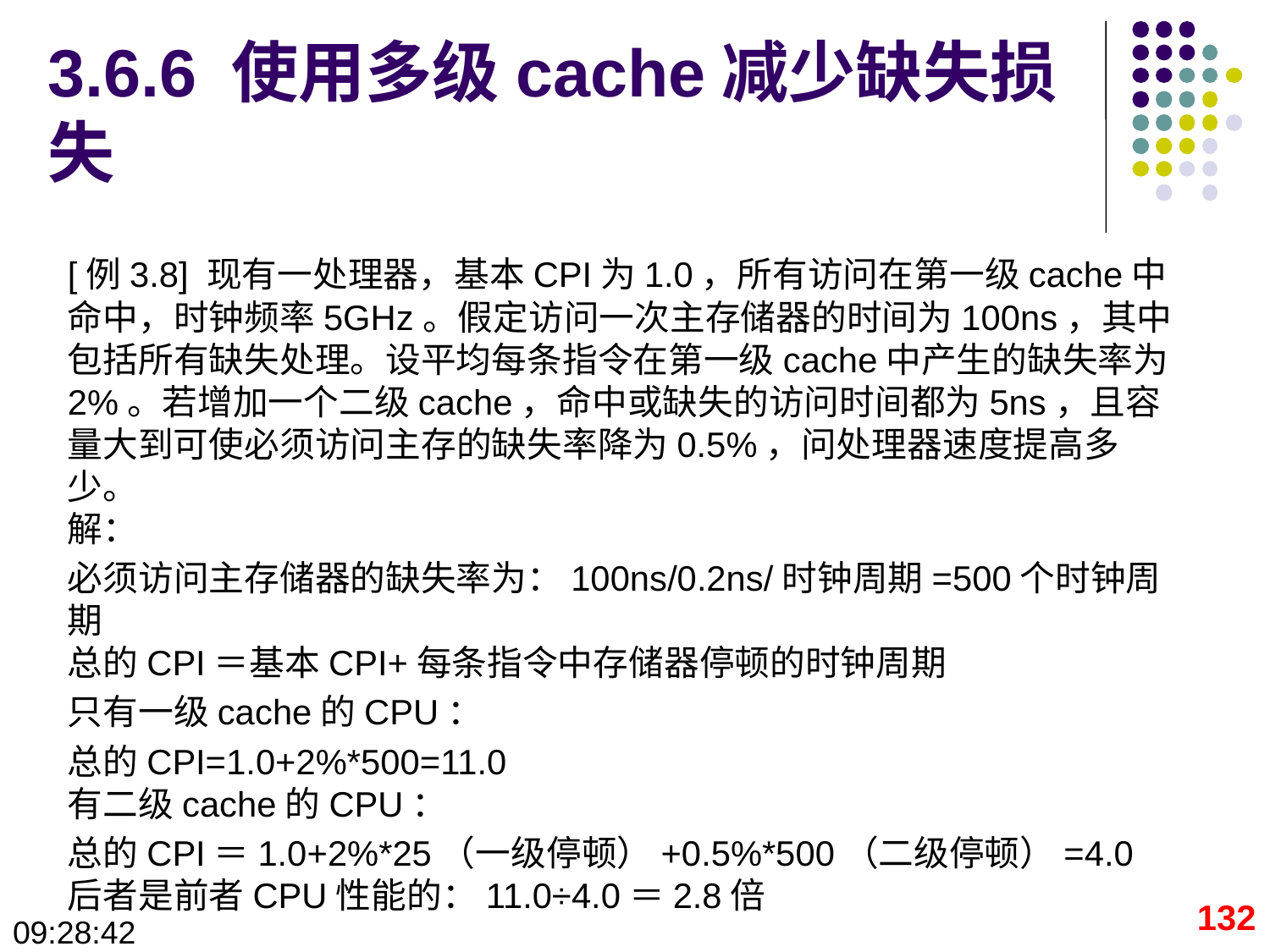

# 3.6.6 使用多级cache减少缺失损失
[例3.8] 现有一处理器，基本CPI为1.0，所有访问在第一级cache中命中，时钟频率5GHz。假定访问一次主存储器的时间为100ns，其中包括所有缺失处理。设平均每条指令在第一级cache中产生的缺失率为2%。若增加一个二级cache，命中或缺失的访问时间都为5ns，且容量大到可使必须访问主存的缺失率降为0.5%，问处理器速度提高多少。
解：
必须访问主存储器的缺失率为：100ns/0.2ns/时钟周期=500个时钟周期
总的CPI＝基本CPI+每条指令中存储器停顿的时钟周期
只有一级cache的CPU：
总的CPI=1.0+2%*500=11.0
有二级cache的CPU：
总的CPI＝1.0+2%*25（一级停顿）+0.5%*500（二级停顿）=4.0
后者是前者CPU性能的：11.0÷4.0＝2.8倍
132
09:28:42